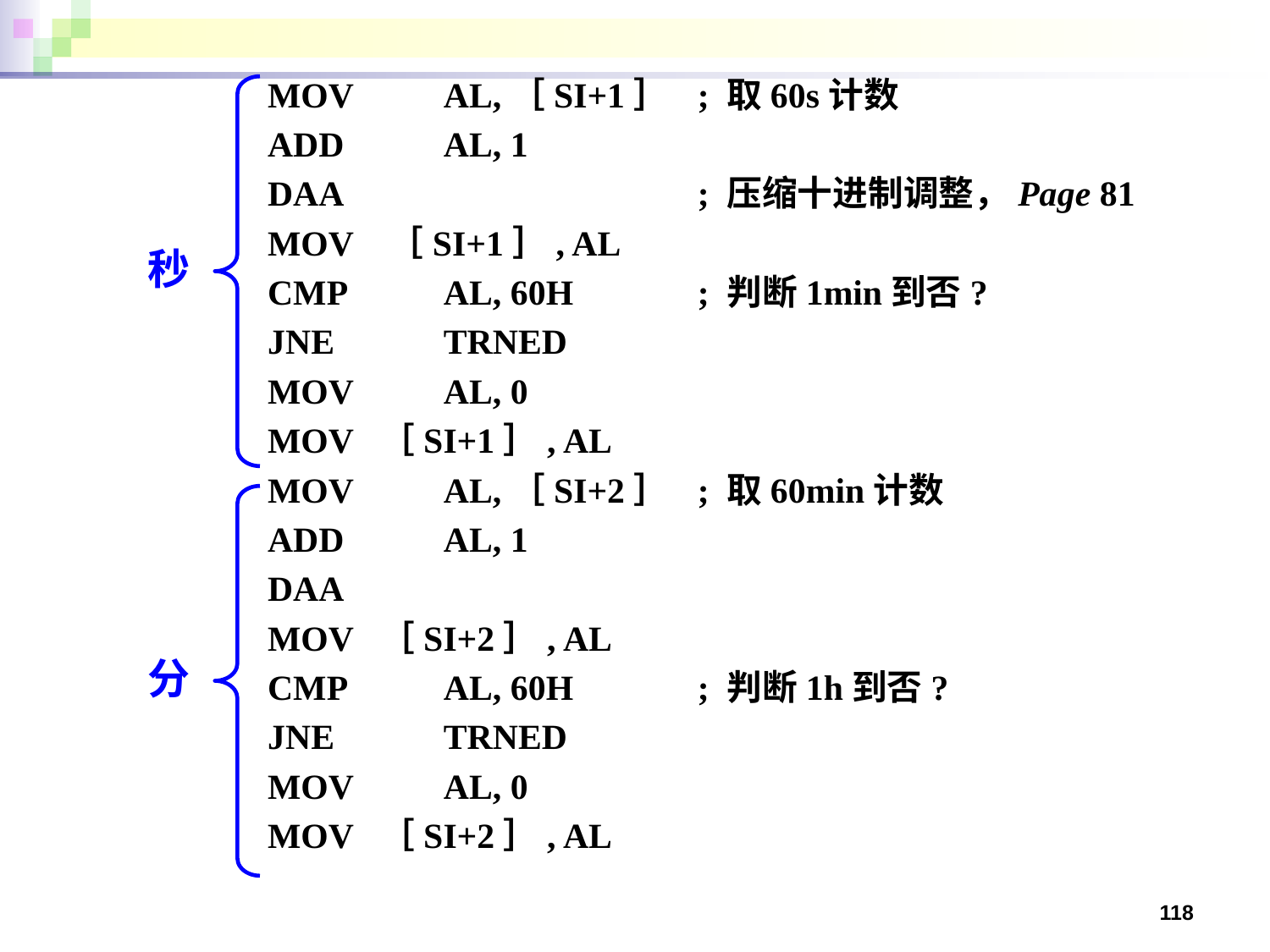

MOV	AL,［SI+1］	; 取60s计数
ADD	AL, 1
DAA			; 压缩十进制调整，Page 81
MOV   ［SI+1］, AL
CMP	AL, 60H	; 判断1min到否?
JNE	TRNED
MOV	AL, 0
MOV  ［SI+1］, AL
MOV	AL,［SI+2］	; 取60min计数
ADD	AL, 1
DAA
MOV  ［SI+2］, AL
CMP	AL, 60H	; 判断1h到否?
JNE	TRNED
MOV	AL, 0
MOV  ［SI+2］, AL

秒

分
118